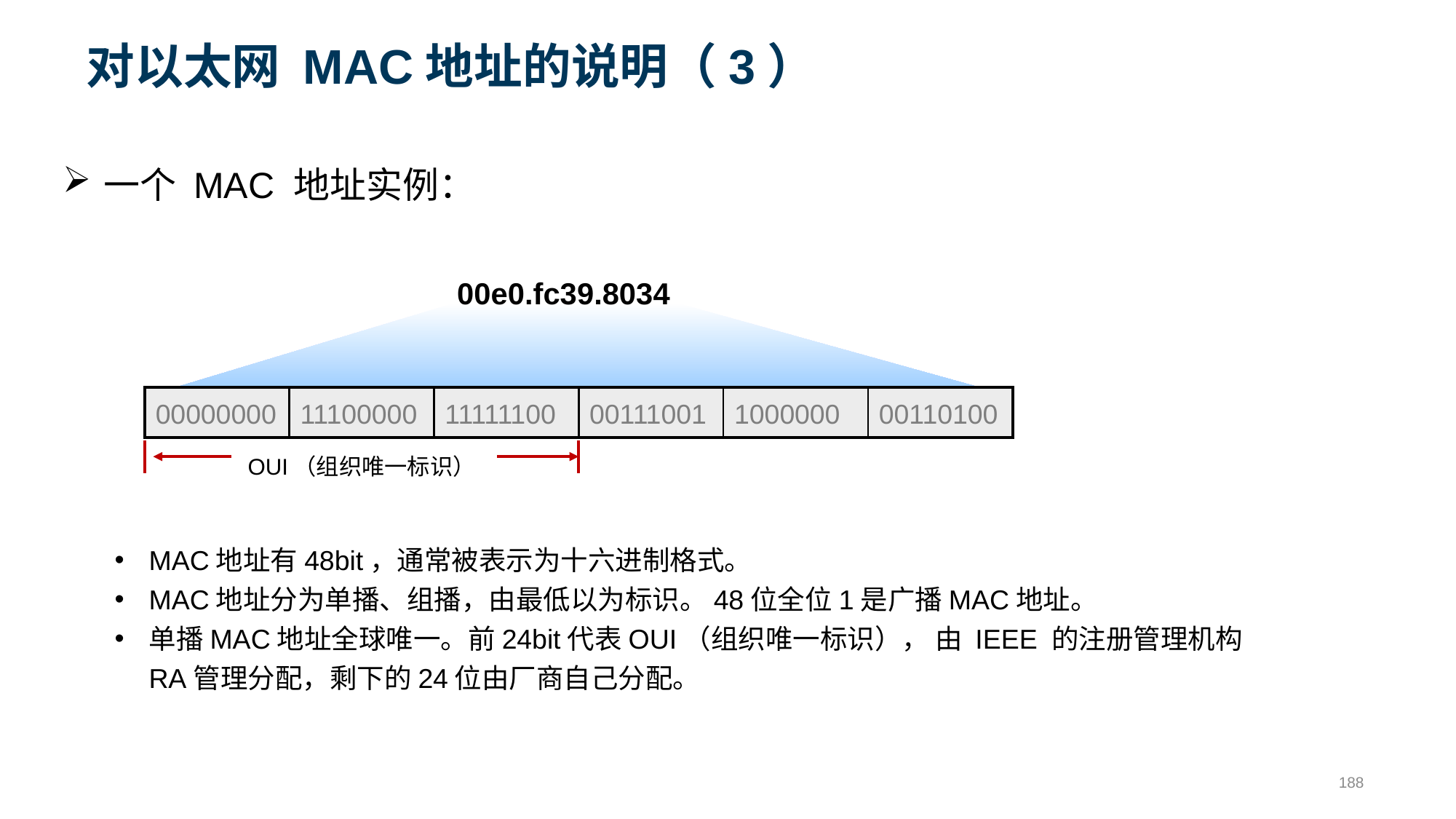

# 对以太网 MAC地址的说明（3）
一个 MAC 地址实例：
00e0.fc39.8034

| 00000000 | 11100000 | 11111100 | 00111001 | 1000000 | 00110100 |
| --- | --- | --- | --- | --- | --- |
OUI（组织唯一标识）
MAC地址有48bit，通常被表示为十六进制格式。
MAC地址分为单播、组播，由最低以为标识。48位全位1是广播MAC地址。
单播MAC地址全球唯一。前24bit代表OUI（组织唯一标识）， 由 IEEE 的注册管理机构 RA管理分配，剩下的24位由厂商自己分配。
188